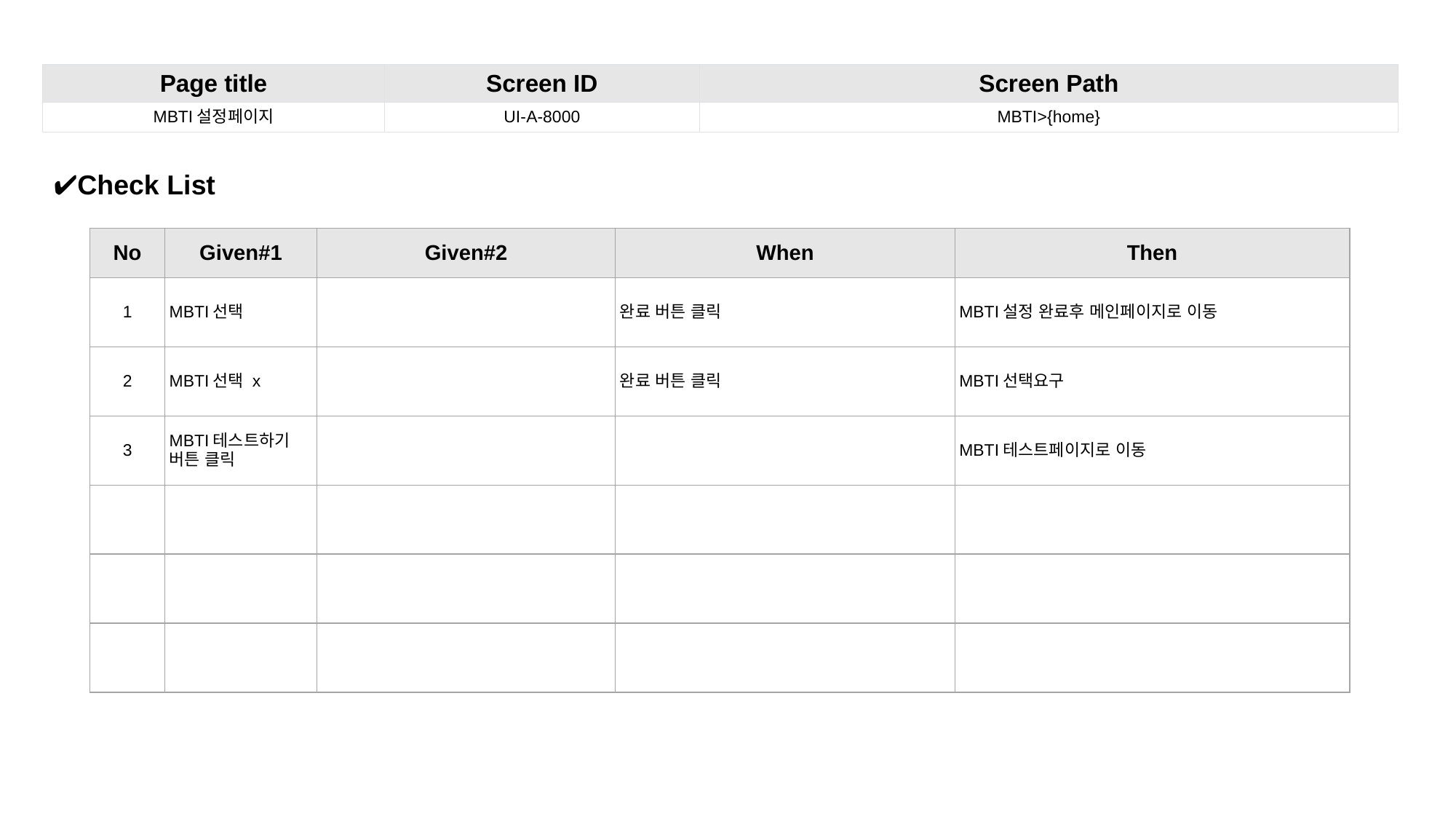

| Page title | Screen ID | Screen Path |
| --- | --- | --- |
| MBTI설정페이지 | UI-A-8000 | MBTI>{home} |
✔Check List
| No | Given#1 | Given#2 | When | Then |
| --- | --- | --- | --- | --- |
| 1 | MBTI선택 |  | 완료 버튼 클릭 | MBTI설정 완료후 메인페이지로 이동 |
| 2 | MBTI선택 x |  | 완료 버튼 클릭 | MBTI선택요구 |
| 3 | MBTI테스트하기 버튼 클릭 |  |  | MBTI테스트페이지로 이동 |
|  |  |  |  |  |
|  |  |  |  |  |
|  |  |  |  |  |